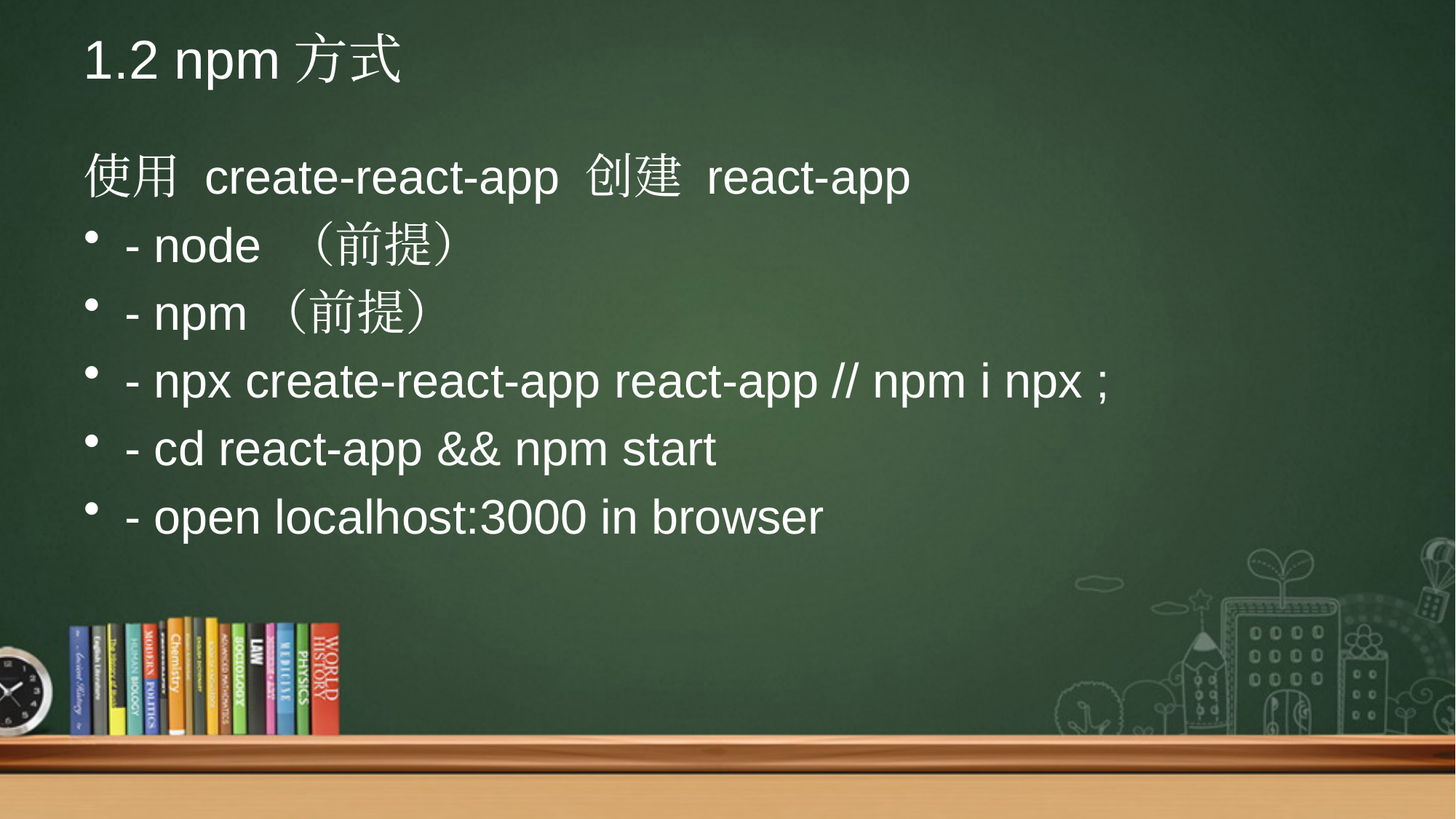

# 1.2 npm方式
使用 create-react-app 创建 react-app
- node （前提）
- npm（前提）
- npx create-react-app react-app // npm i npx ;
- cd react-app && npm start
- open localhost:3000 in browser